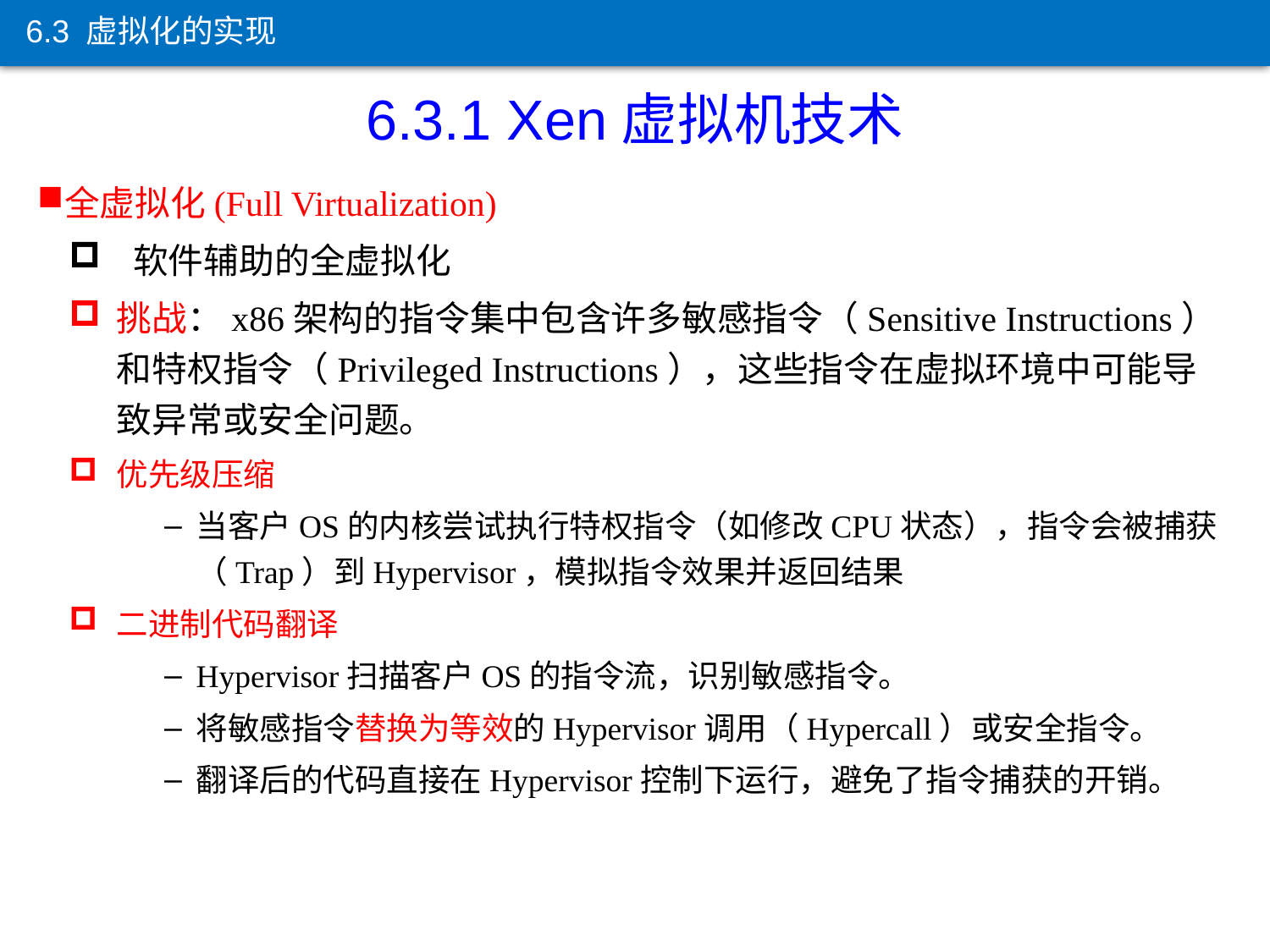

6.3 虚拟化的实现
6.3.1 Xen虚拟机技术
全虚拟化(Full Virtualization)
 软件辅助的全虚拟化
挑战：x86架构的指令集中包含许多敏感指令（Sensitive Instructions）和特权指令（Privileged Instructions），这些指令在虚拟环境中可能导致异常或安全问题。
优先级压缩
当客户OS的内核尝试执行特权指令（如修改CPU状态），指令会被捕获（Trap）到Hypervisor，模拟指令效果并返回结果
二进制代码翻译
Hypervisor扫描客户OS的指令流，识别敏感指令。
将敏感指令替换为等效的Hypervisor调用（Hypercall）或安全指令。
翻译后的代码直接在Hypervisor控制下运行，避免了指令捕获的开销。

24